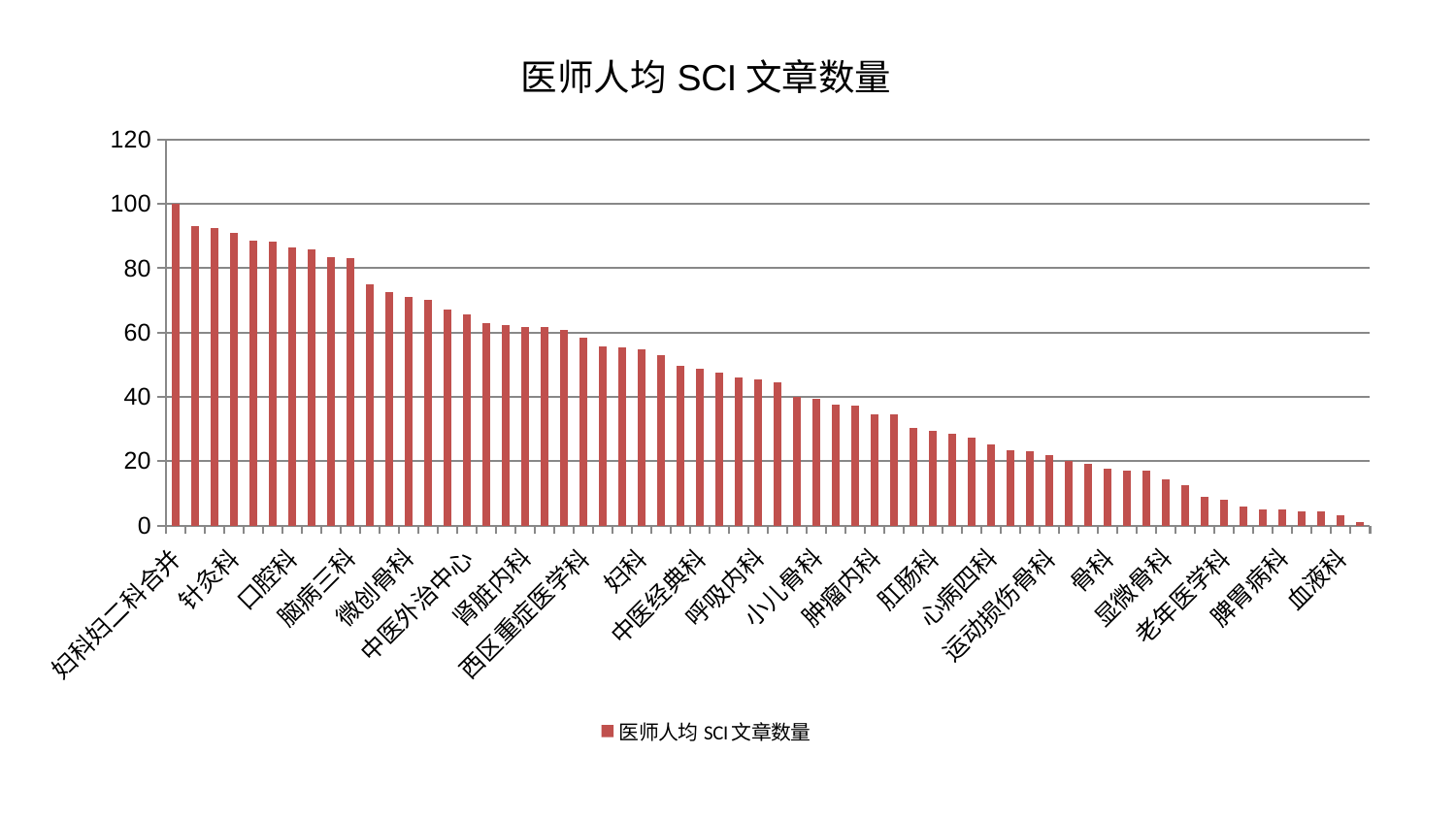

### Chart: 医师人均SCI文章数量

| Category | 医师人均SCI文章数量 |
|---|---|
| 妇科妇二科合并 | 100.0 |
| 肝胆外科 | 93.14383491272203 |
| 美容皮肤科 | 92.59687549060645 |
| 针灸科 | 90.93722881894155 |
| 脊柱骨科 | 88.54848218004084 |
| 东区重症医学科 | 88.41513423142591 |
| 口腔科 | 86.50334322644852 |
| 妇二科 | 86.01242488786019 |
| 心血管内科 | 83.40253326966935 |
| 脑病三科 | 83.10256349459304 |
| 眼科 | 75.07489386593102 |
| 医院 | 72.69023195324456 |
| 微创骨科 | 71.17617786326066 |
| 胸外科 | 70.21047498096495 |
| 耳鼻喉科 | 67.01029537692872 |
| 中医外治中心 | 65.52996893169677 |
| 小儿推拿科 | 63.056553872181944 |
| 风湿病科 | 62.310885424775655 |
| 肾脏内科 | 61.787990979936296 |
| 关节骨科 | 61.59669214648311 |
| 脾胃科消化科合并 | 60.87036332051635 |
| 西区重症医学科 | 58.298407410701515 |
| 乳腺甲状腺外科 | 55.669784908434124 |
| 康复科 | 55.299955617940725 |
| 妇科 | 54.875812174792664 |
| 消化内科 | 52.855108781036684 |
| 男科 | 49.62291513451392 |
| 中医经典科 | 48.84299396524346 |
| 肾病科 | 47.662674062736684 |
| 心病二科 | 46.184514199182274 |
| 呼吸内科 | 45.46588972938572 |
| 脑病二科 | 44.50446711431724 |
| 治未病中心 | 39.945728324951645 |
| 小儿骨科 | 39.40315457756703 |
| 推拿科 | 37.436167077523194 |
| 产科 | 37.291618653982475 |
| 肿瘤内科 | 34.616951399889615 |
| 脑病一科 | 34.592922964577625 |
| 肝病科 | 30.294282601945664 |
| 肛肠科 | 29.471823574977353 |
| 神经外科 | 28.580281935840173 |
| 内分泌科 | 27.34885485305661 |
| 心病四科 | 25.286684750726124 |
| 综合内科 | 23.328790902757635 |
| 儿科 | 23.071202762212756 |
| 运动损伤骨科 | 21.84429289793433 |
| 皮肤科 | 19.97690718536322 |
| 身心医学科 | 19.083820974126482 |
| 骨科 | 17.558988983243584 |
| 普通外科 | 17.153080602135137 |
| 周围血管科 | 17.149422604579655 |
| 显微骨科 | 14.281140550373614 |
| 创伤骨科 | 12.467156111544991 |
| 神经内科 | 8.91752393375313 |
| 老年医学科 | 7.896537801178988 |
| 东区肾病科 | 6.018981574343877 |
| 泌尿外科 | 4.995606585843156 |
| 脾胃病科 | 4.958617795837073 |
| 心病三科 | 4.525261167173278 |
| 重症医学科 | 4.289999697094681 |
| 血液科 | 3.117091812875578 |
| 心病一科 | 1.0135795272354327 |
199